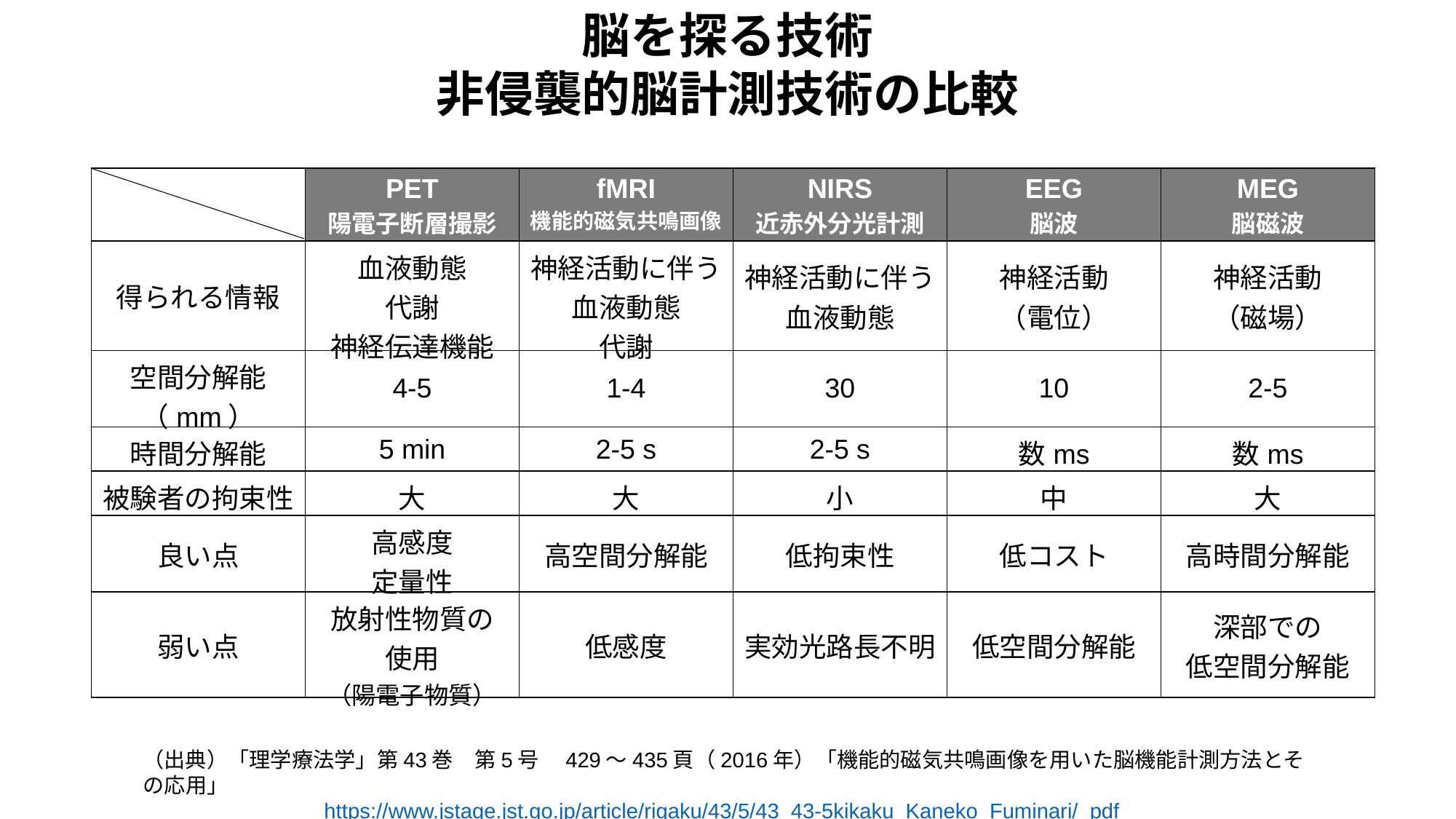

脳を探る技術
非侵襲的脳計測技術の比較
|  | PET 陽電子断層撮影 | fMRI 機能的磁気共鳴画像 | NIRS 近赤外分光計測 | EEG 脳波 | MEG 脳磁波 |
| --- | --- | --- | --- | --- | --- |
| 得られる情報 | 血液動態 代謝 神経伝達機能 | 神経活動に伴う血液動態 代謝 | 神経活動に伴う血液動態 | 神経活動 （電位） | 神経活動 （磁場） |
| 空間分解能 （mm） | 4-5 | 1-4 | 30 | 10 | 2-5 |
| 時間分解能 | 5 min | 2-5 s | 2-5 s | 数ms | 数ms |
| 被験者の拘束性 | 大 | 大 | 小 | 中 | 大 |
| 良い点 | 高感度 定量性 | 高空間分解能 | 低拘束性 | 低コスト | 高時間分解能 |
| 弱い点 | 放射性物質の 使用 （陽電子物質） | 低感度 | 実効光路長不明 | 低空間分解能 | 深部での 低空間分解能 |
（出典）「理学療法学」第43巻　第5号　429～435頁（2016年）「機能的磁気共鳴画像を用いた脳機能計測方法とその応用」
https://www.jstage.jst.go.jp/article/rigaku/43/5/43_43-5kikaku_Kaneko_Fuminari/_pdf